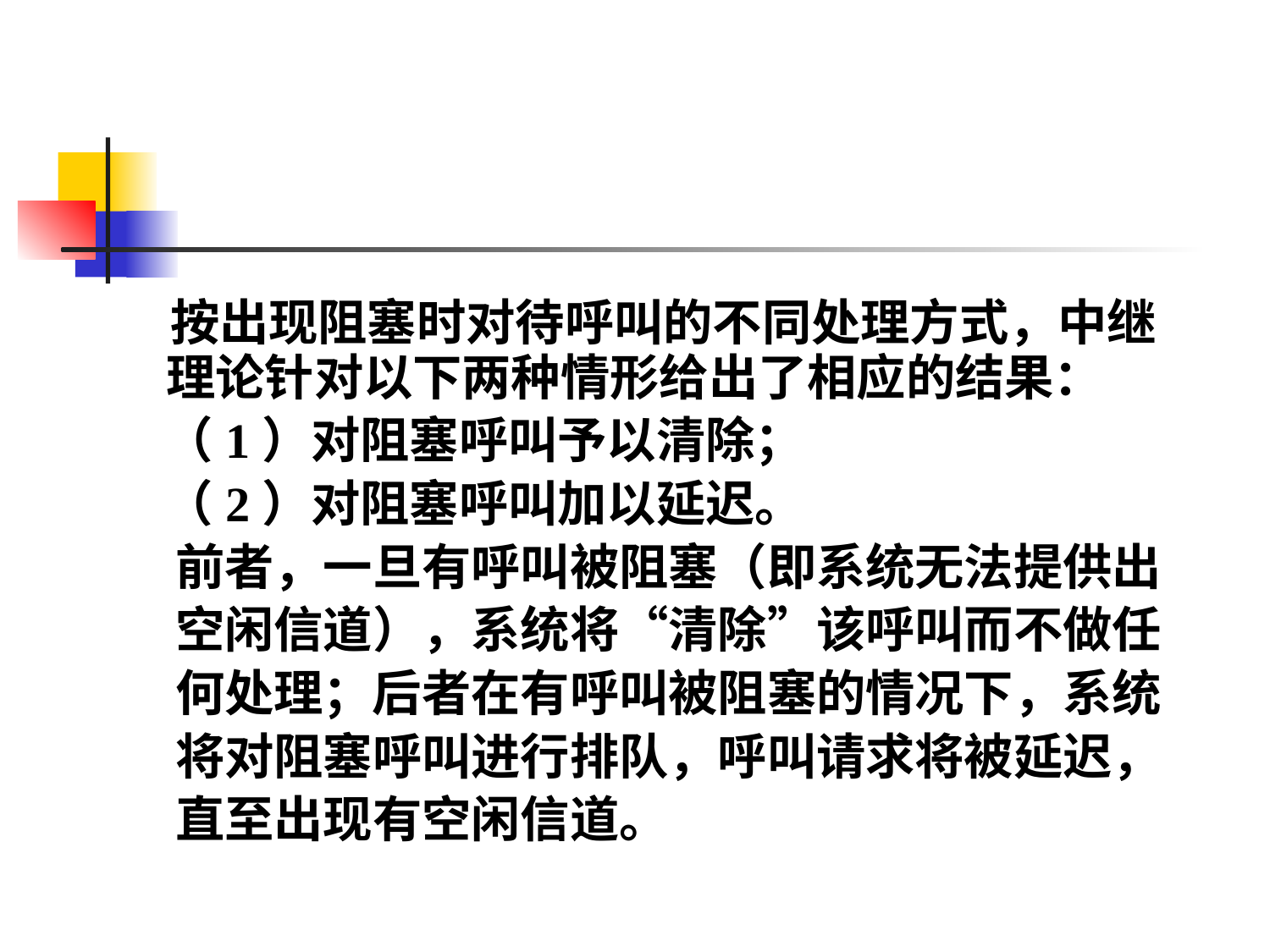

按出现阻塞时对待呼叫的不同处理方式，中继理论针对以下两种情形给出了相应的结果：
   （1）对阻塞呼叫予以清除；
   （2）对阻塞呼叫加以延迟。
    前者，一旦有呼叫被阻塞（即系统无法提供出
    空闲信道），系统将“清除”该呼叫而不做任
    何处理；后者在有呼叫被阻塞的情况下，系统
    将对阻塞呼叫进行排队，呼叫请求将被延迟，
    直至出现有空闲信道。